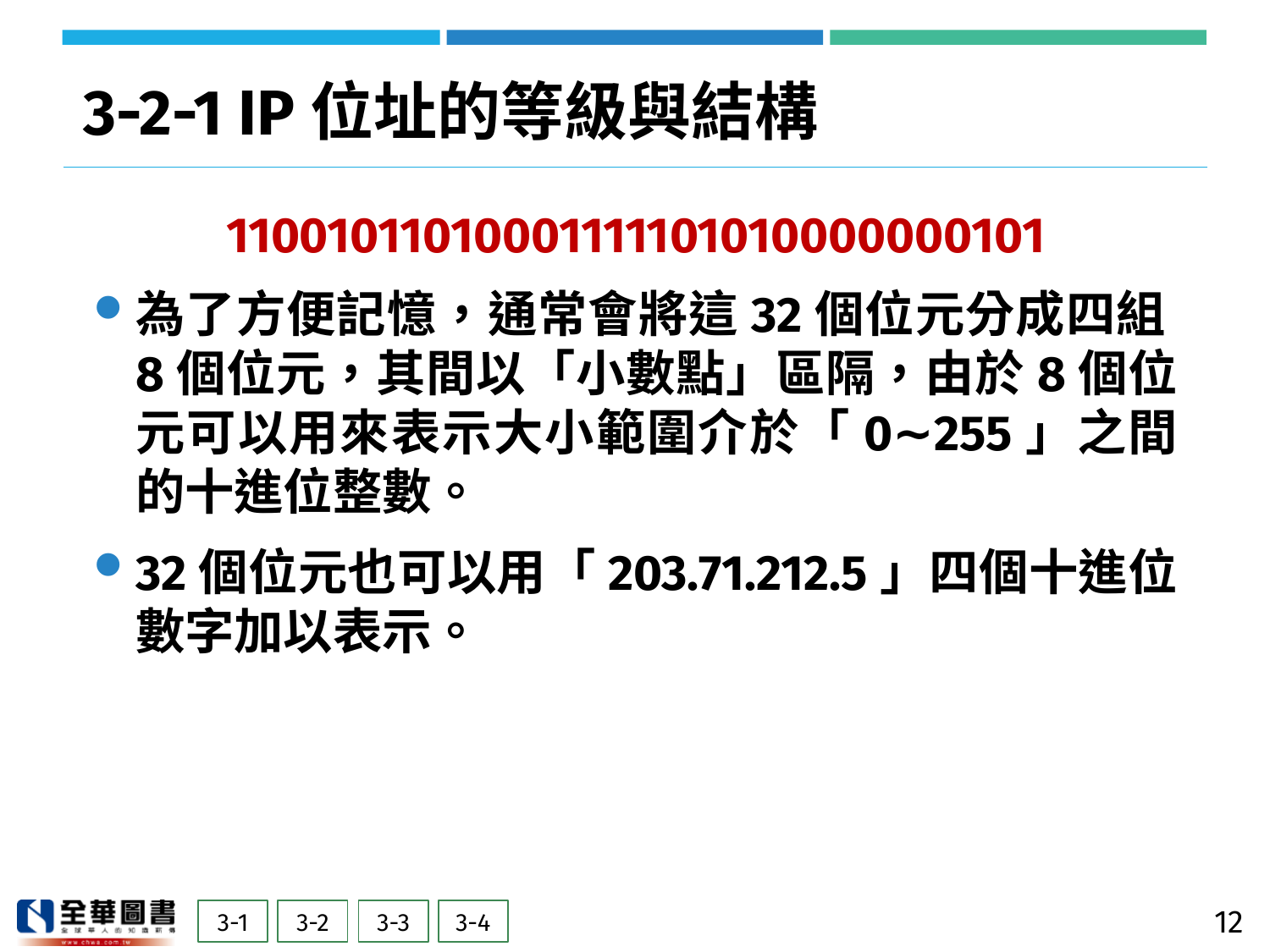

# 3-2-1 IP位址的等級與結構
11001011010001111101010000000101
為了方便記憶，通常會將這32個位元分成四組8個位元，其間以「小數點」區隔，由於8個位元可以用來表示大小範圍介於「0∼255」之間的十進位整數。
32個位元也可以用「203.71.212.5」四個十進位數字加以表示。
12